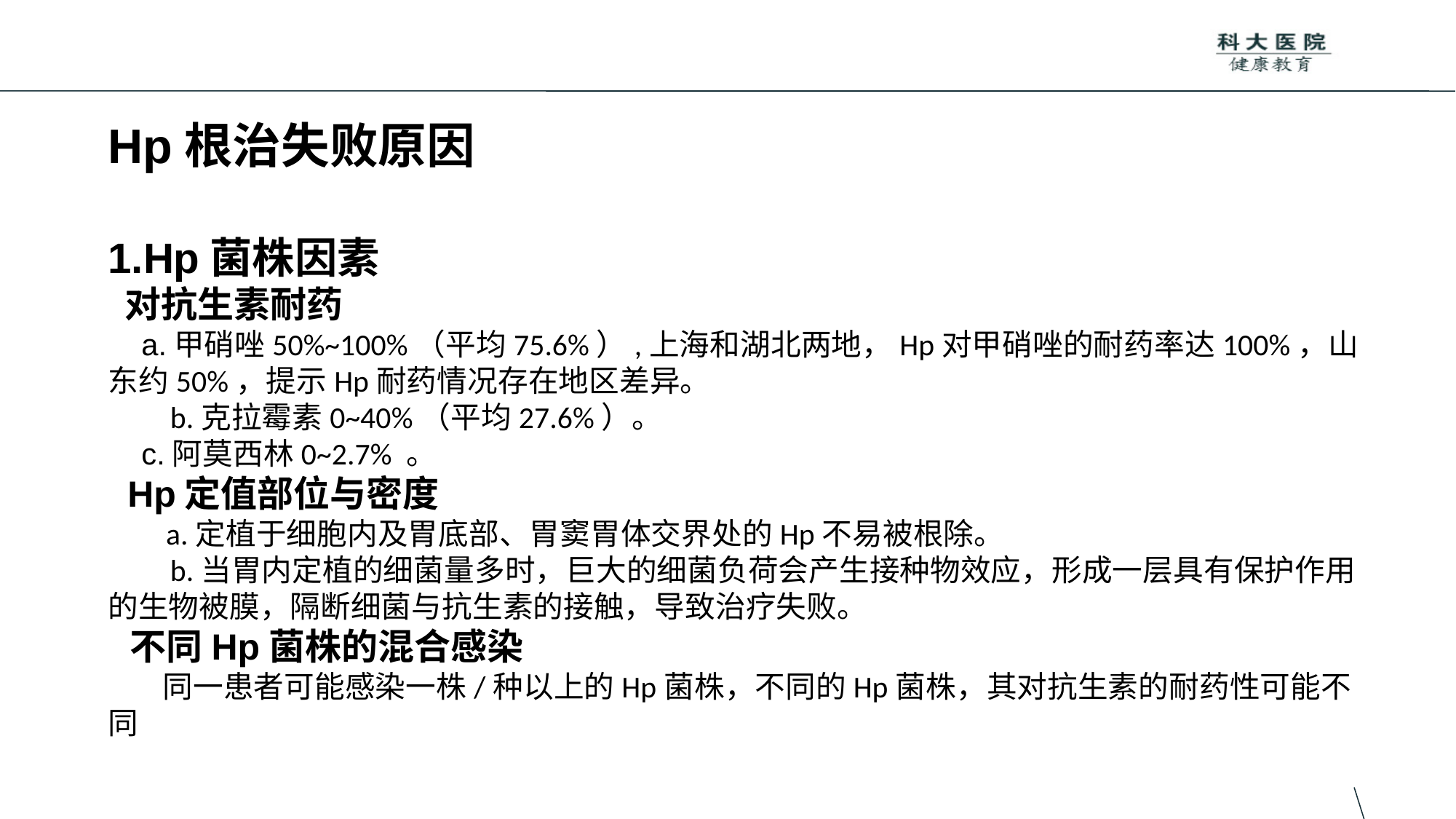

# Hp根治失败原因
1.Hp菌株因素
  对抗生素耐药
    a.甲硝唑50%~100%（平均75.6%）,上海和湖北两地，Hp对甲硝唑的耐药率达100%，山东约50%，提示Hp耐药情况存在地区差异。
         b.克拉霉素0~40%（平均27.6%）。
    c.阿莫西林0~2.7% 。
   Hp定值部位与密度
           a.定植于细胞内及胃底部、胃窦胃体交界处的Hp不易被根除。
         b.当胃内定植的细菌量多时，巨大的细菌负荷会产生接种物效应，形成一层具有保护作用的生物被膜，隔断细菌与抗生素的接触，导致治疗失败。
   不同Hp菌株的混合感染
         同一患者可能感染一株/种以上的Hp菌株，不同的Hp菌株，其对抗生素的耐药性可能不同